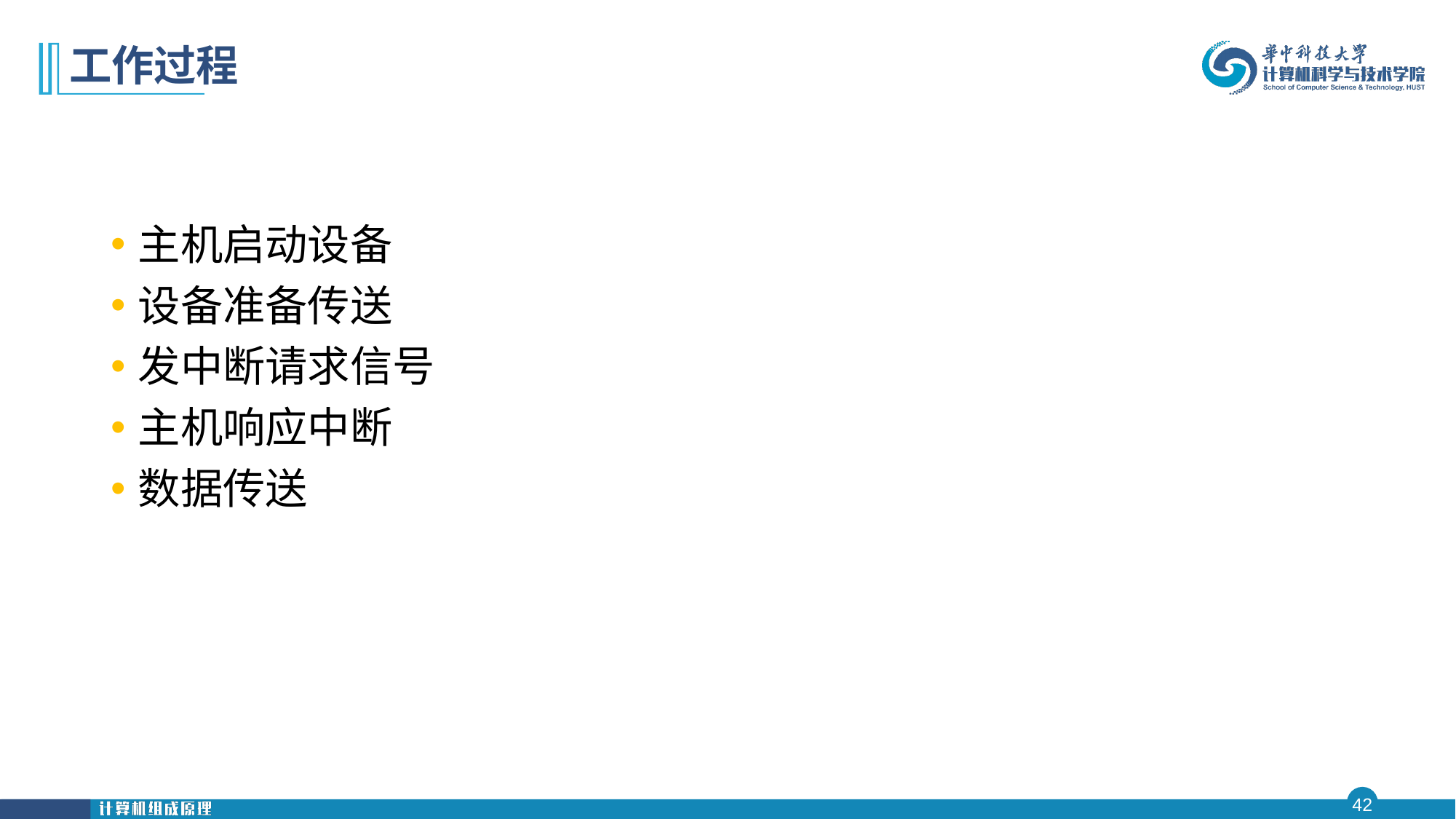

# 工作过程
主机启动设备
设备准备传送
发中断请求信号
主机响应中断
数据传送